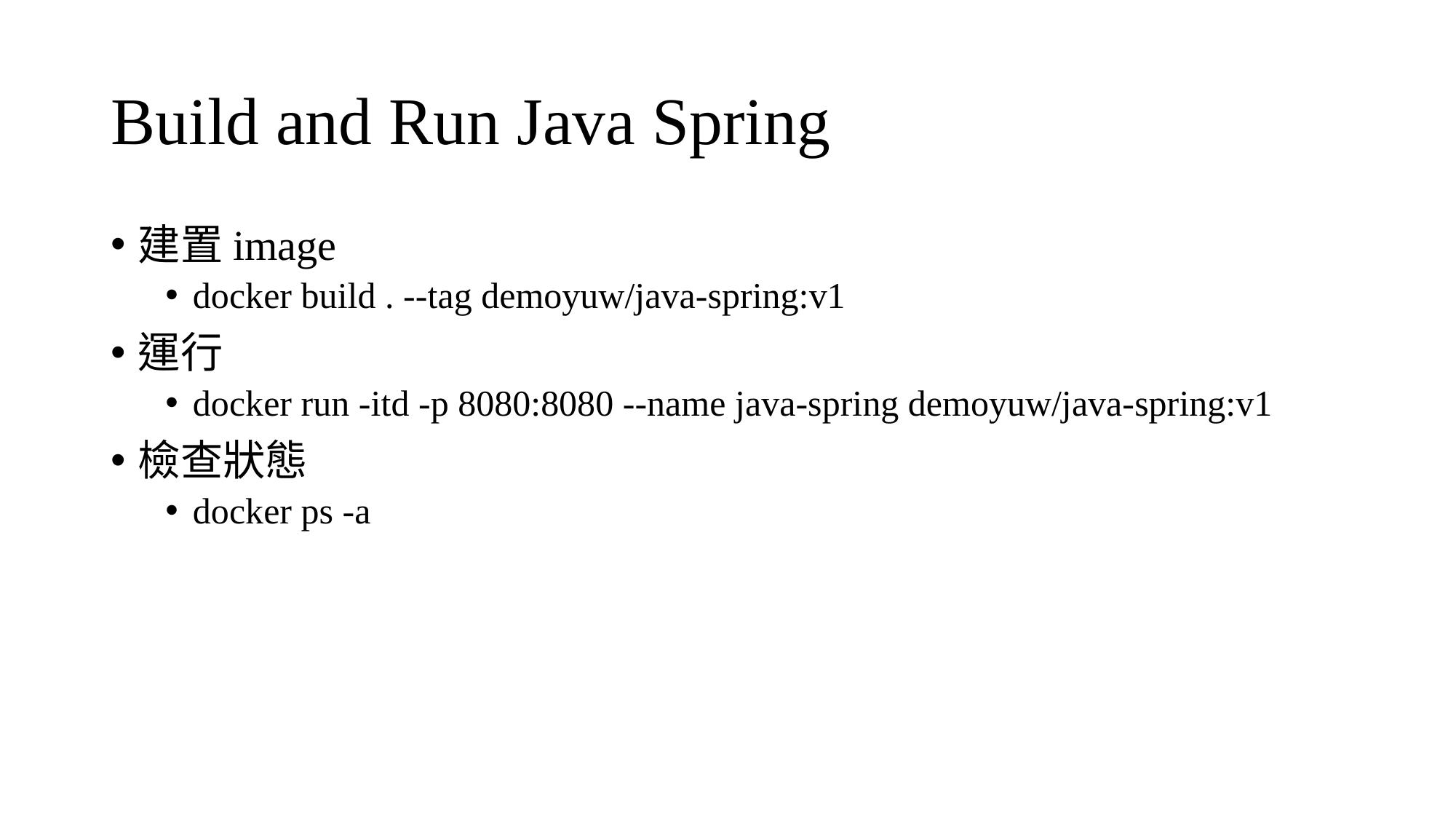

# Build and Run Java Spring
建置image
docker build . --tag demoyuw/java-spring:v1
運行
docker run -itd -p 8080:8080 --name java-spring demoyuw/java-spring:v1
檢查狀態
docker ps -a